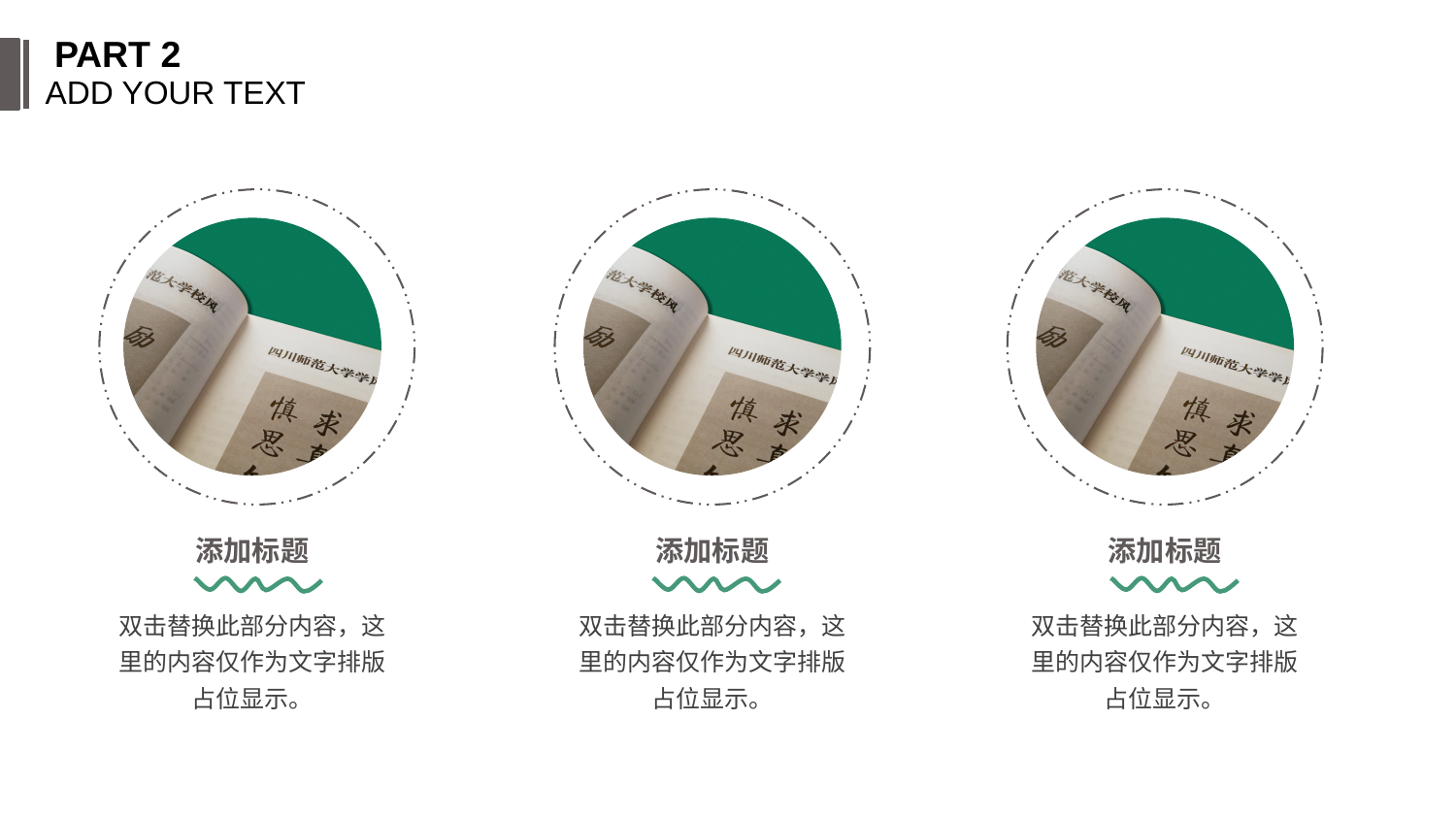

PART 2

ADD YOUR TEXT

添加标题
双击替换此部分内容，这里的内容仅作为文字排版占位显示。

添加标题
双击替换此部分内容，这里的内容仅作为文字排版占位显示。

添加标题
双击替换此部分内容，这里的内容仅作为文字排版占位显示。